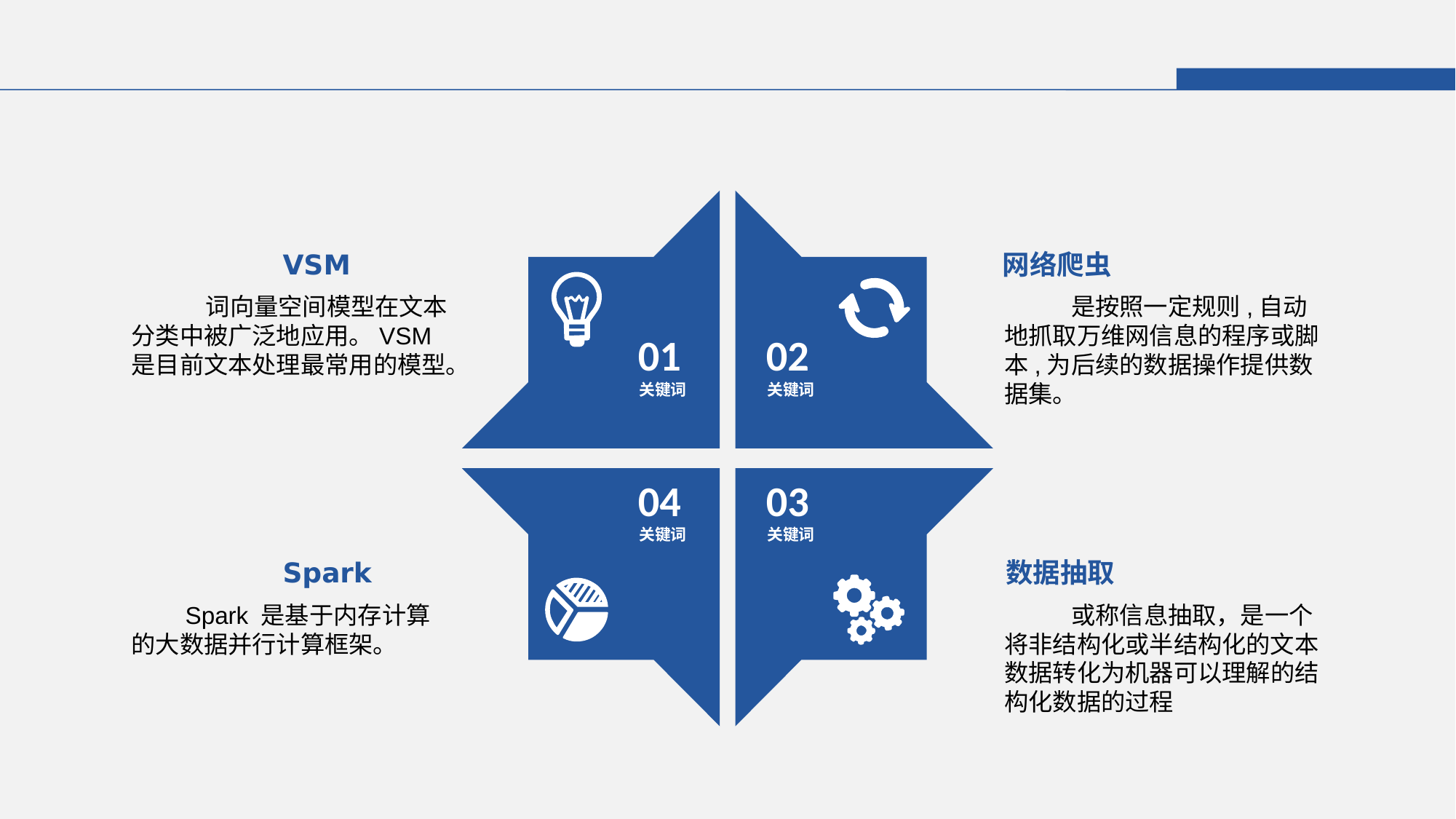

VSM
网络爬虫

         词向量空间模型在文本分类中被广泛地应用。VSM 是目前文本处理最常用的模型。
        是按照一定规则,自动地抓取万维网信息的程序或脚本,为后续的数据操作提供数据集。

01
关键词
02
关键词

04
关键词
03
关键词
Spark
数据抽取

        Spark 是基于内存计算的大数据并行计算框架。
        或称信息抽取，是一个将非结构化或半结构化的文本数据转化为机器可以理解的结构化数据的过程